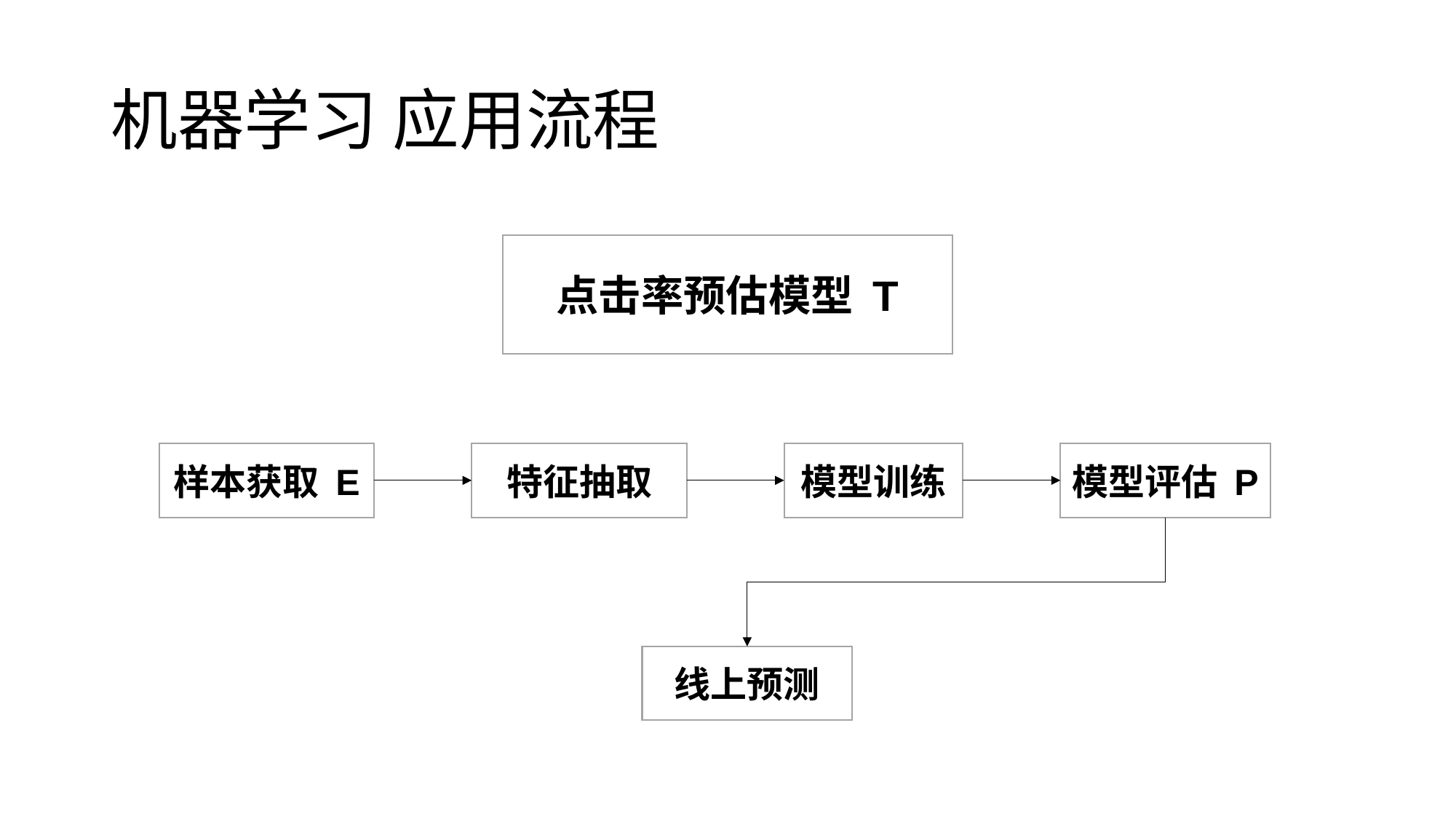

# 机器学习 应用流程
点击率预估模型 T
样本获取 E
特征抽取
模型训练
模型评估 P
线上预测